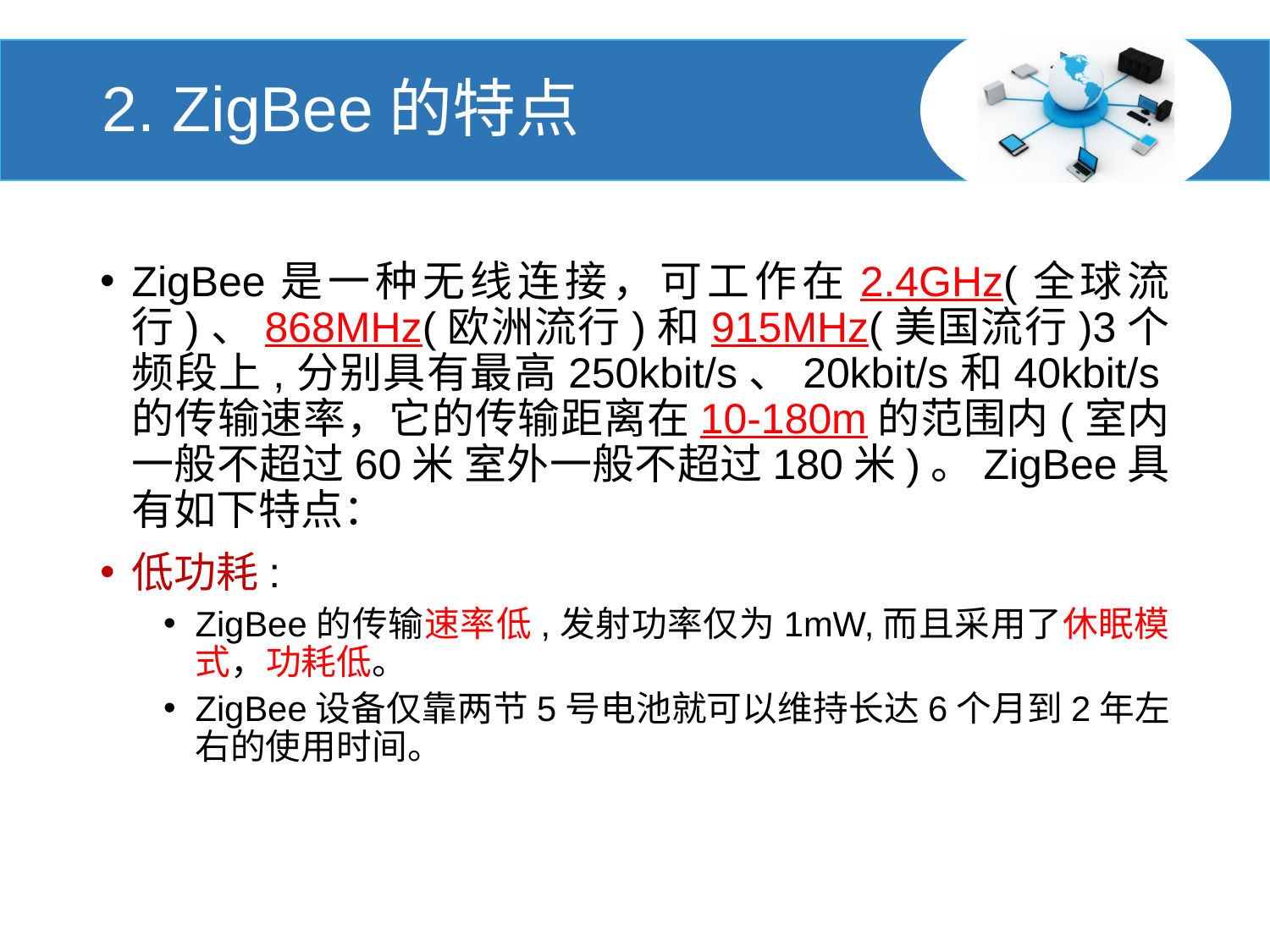

#
2. ZigBee的特点
ZigBee是一种无线连接，可工作在2.4GHz(全球流行)、868MHz(欧洲流行)和915MHz(美国流行)3个频段上,分别具有最高250kbit/s、20kbit/s和40kbit/s的传输速率，它的传输距离在10-180m的范围内(室内一般不超过60米 室外一般不超过180米)。ZigBee具有如下特点：
低功耗:
ZigBee的传输速率低,发射功率仅为1mW,而且采用了休眠模式，功耗低。
ZigBee设备仅靠两节5号电池就可以维持长达6个月到2年左右的使用时间。